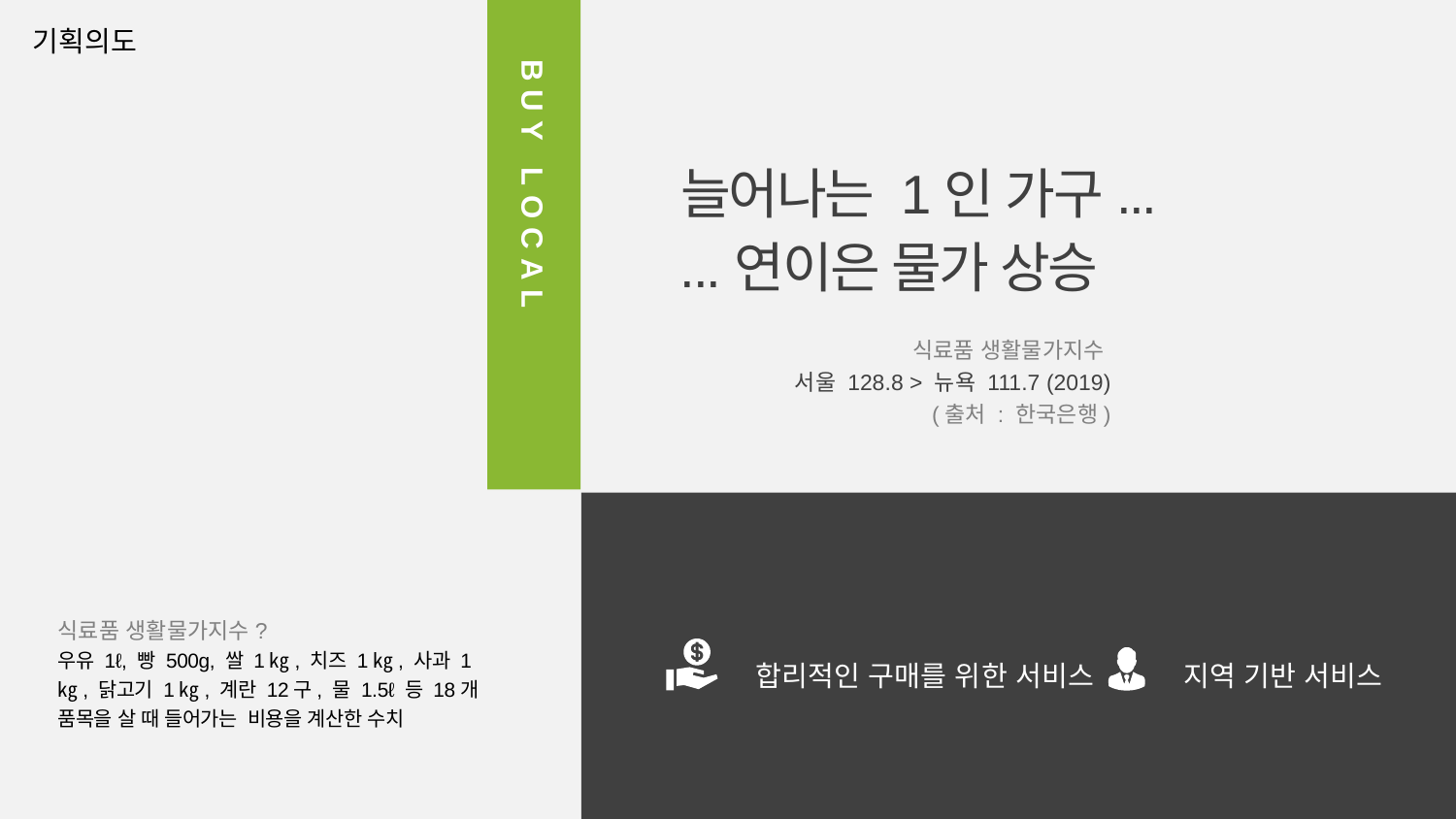

기획의도
늘어나는 1인 가구...
BUY LOCAL
...연이은 물가 상승
식료품 생활물가지수
서울 128.8 > 뉴욕 111.7 (2019)
(출처 : 한국은행)

식료품 생활물가지수?
우유 1ℓ, 빵 500g, 쌀 1㎏, 치즈 1㎏, 사과 1㎏, 닭고기 1㎏, 계란 12구, 물 1.5ℓ 등 18개 품목을 살 때 들어가는  비용을 계산한 수치

합리적인 구매를 위한 서비스
지역 기반 서비스